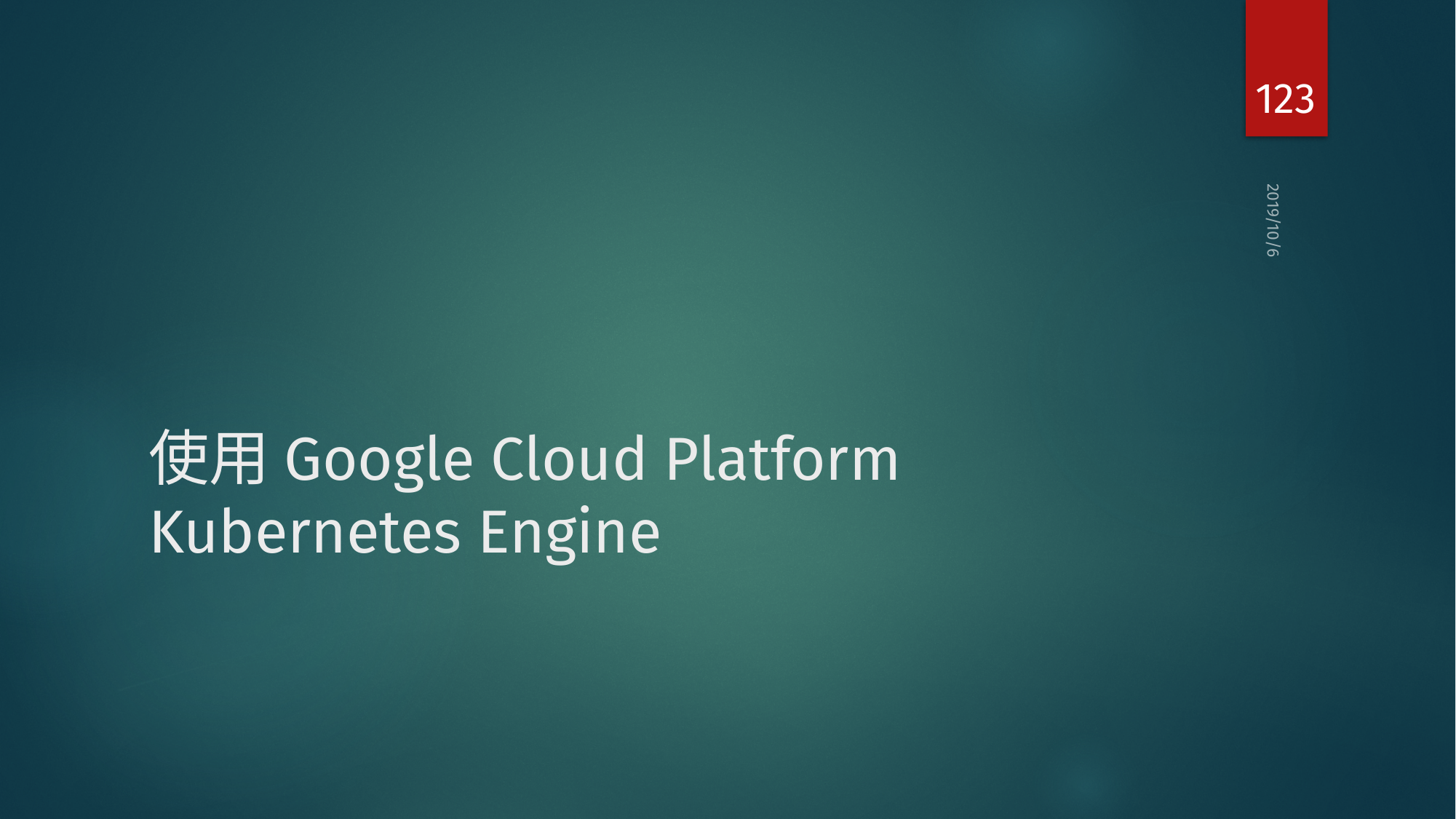

123
2019/10/6
# 使用Google Cloud Platform Kubernetes Engine